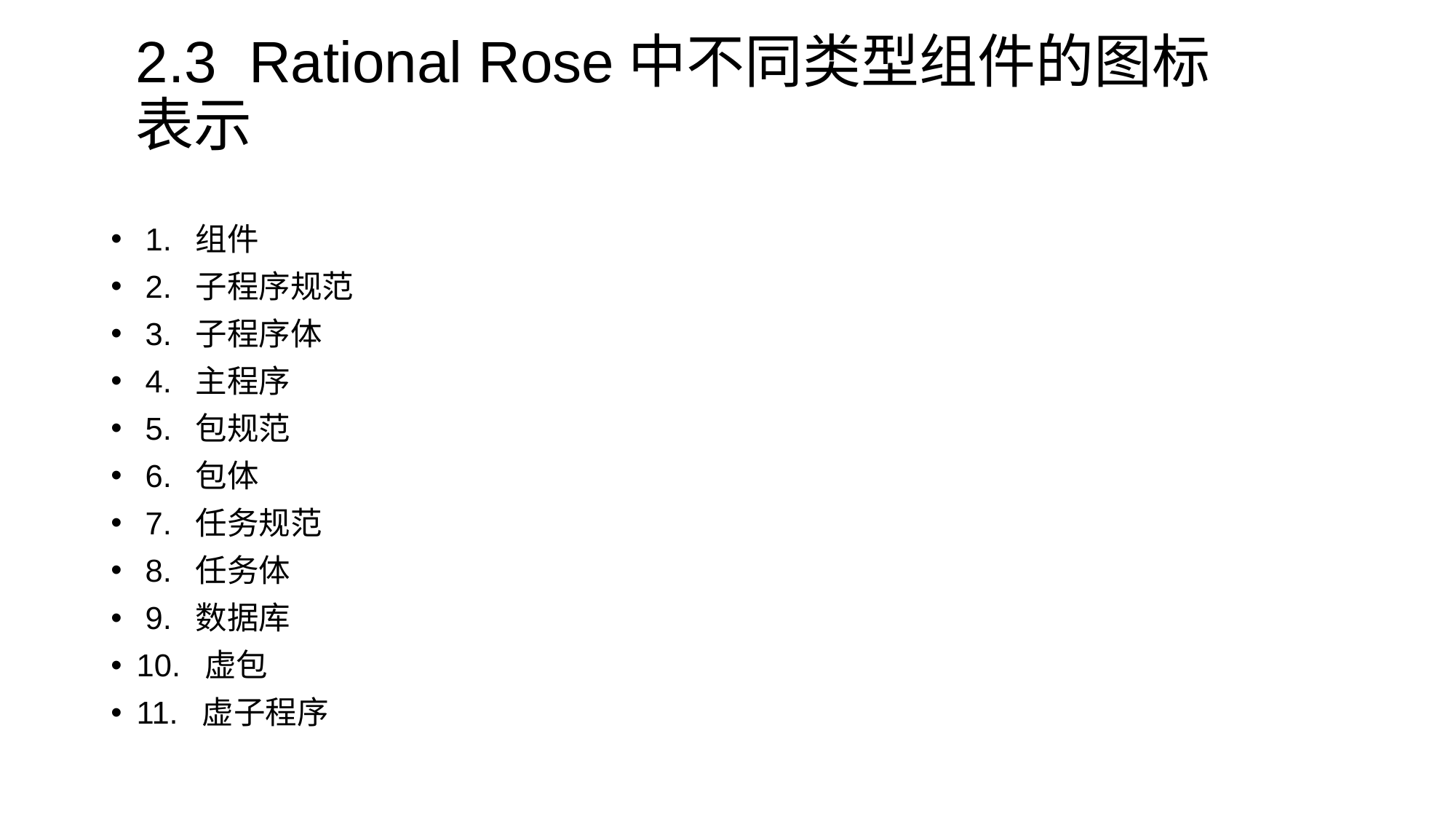

# 2.3  Rational Rose中不同类型组件的图标表示
 1.  组件
 2.  子程序规范
 3.  子程序体
 4.  主程序
 5.  包规范
 6.  包体
 7.  任务规范
 8.  任务体
 9.  数据库
10.  虚包
11.  虚子程序